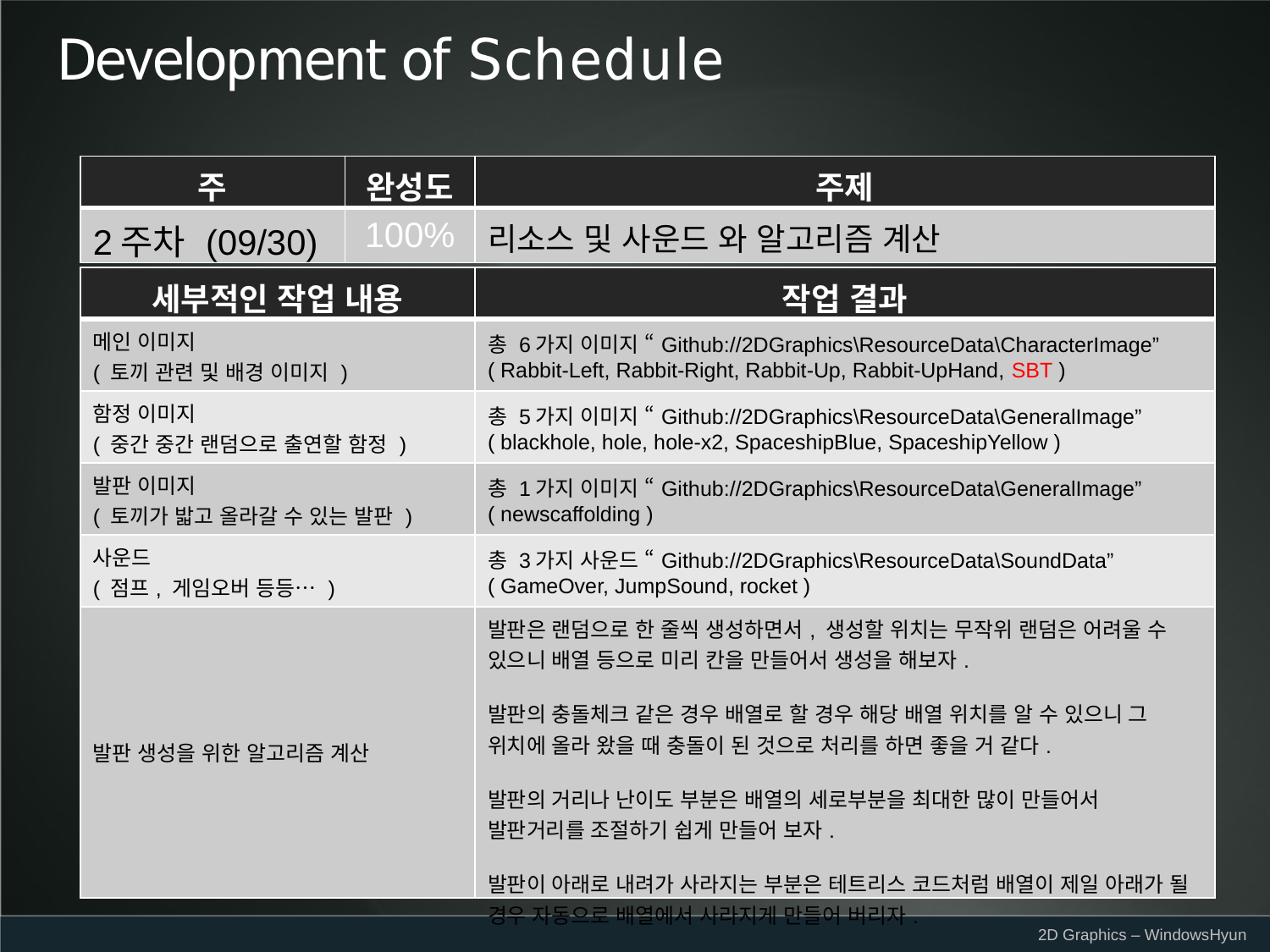

Development of Schedule
| 주 | 완성도 | 주제 |
| --- | --- | --- |
| 2주차 (09/30) | 100% | 리소스 및 사운드 와 알고리즘 계산 |
| 세부적인 작업 내용 | 작업 결과 |
| --- | --- |
| 메인 이미지 ( 토끼 관련 및 배경 이미지 ) | 총 6가지 이미지 “Github://2DGraphics\ResourceData\CharacterImage” ( Rabbit-Left, Rabbit-Right, Rabbit-Up, Rabbit-UpHand, SBT ) |
| 함정 이미지 ( 중간 중간 랜덤으로 출연할 함정 ) | 총 5가지 이미지 “Github://2DGraphics\ResourceData\GeneralImage” ( blackhole, hole, hole-x2, SpaceshipBlue, SpaceshipYellow ) |
| 발판 이미지 ( 토끼가 밟고 올라갈 수 있는 발판 ) | 총 1가지 이미지 “Github://2DGraphics\ResourceData\GeneralImage” ( newscaffolding ) |
| 사운드 ( 점프, 게임오버 등등… ) | 총 3가지 사운드 “Github://2DGraphics\ResourceData\SoundData” ( GameOver, JumpSound, rocket ) |
| 발판 생성을 위한 알고리즘 계산 | 발판은 랜덤으로 한 줄씩 생성하면서, 생성할 위치는 무작위 랜덤은 어려울 수 있으니 배열 등으로 미리 칸을 만들어서 생성을 해보자. 발판의 충돌체크 같은 경우 배열로 할 경우 해당 배열 위치를 알 수 있으니 그 위치에 올라 왔을 때 충돌이 된 것으로 처리를 하면 좋을 거 같다. 발판의 거리나 난이도 부분은 배열의 세로부분을 최대한 많이 만들어서 발판거리를 조절하기 쉽게 만들어 보자. 발판이 아래로 내려가 사라지는 부분은 테트리스 코드처럼 배열이 제일 아래가 될 경우 자동으로 배열에서 사라지게 만들어 버리자. |